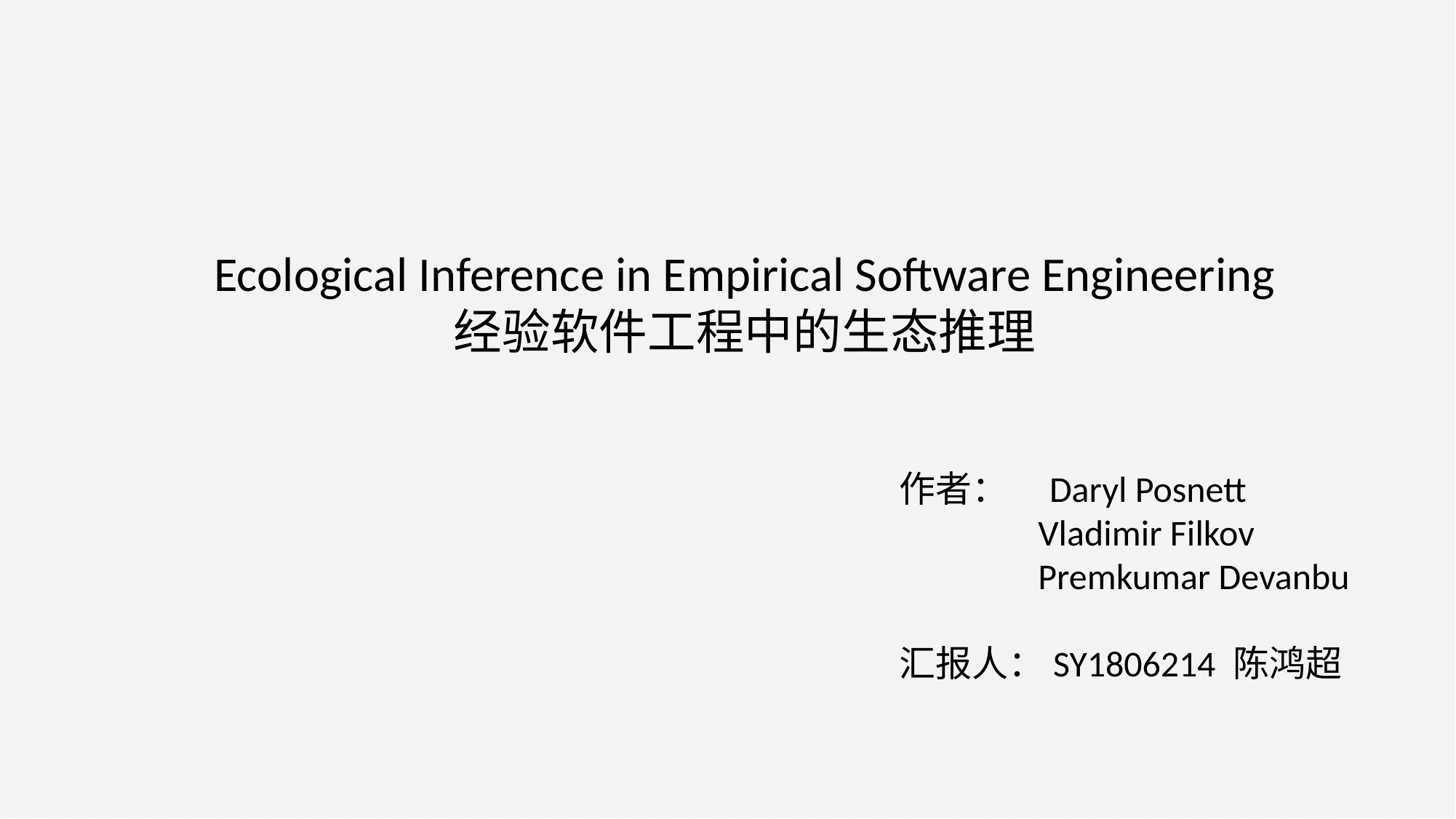

# Ecological Inference in Empirical Software Engineering 经验软件工程中的生态推理
作者：    Daryl Posnett
                 Vladimir Filkov
                 Premkumar Devanbu

汇报人：SY1806214 陈鸿超